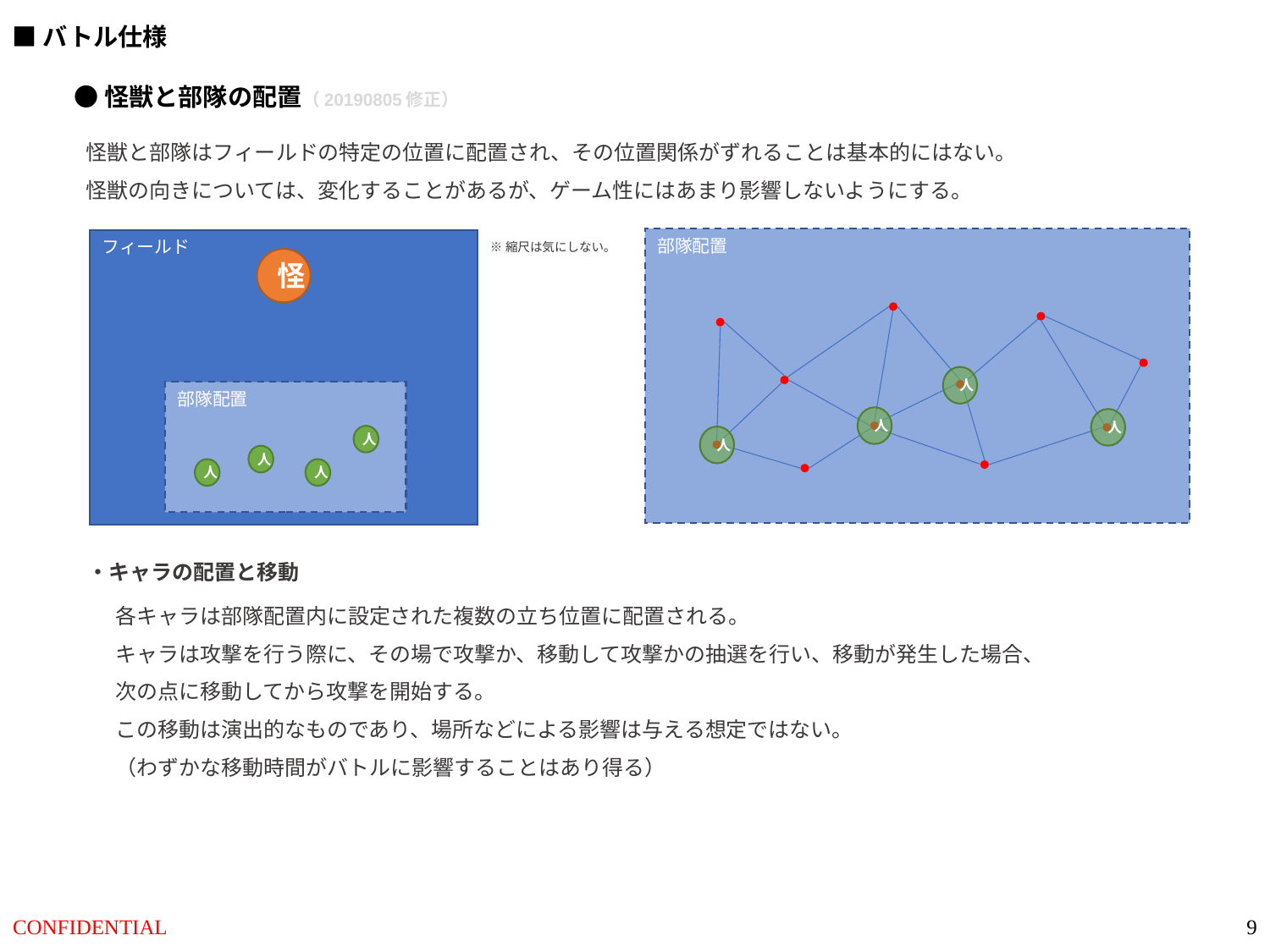

■バトル仕様
●怪獣と部隊の配置（20190805修正）
怪獣と部隊はフィールドの特定の位置に配置され、その位置関係がずれることは基本的にはない。
怪獣の向きについては、変化することがあるが、ゲーム性にはあまり影響しないようにする。
※縮尺は気にしない。
部隊配置

人

人
人

人

フィールド
怪
部隊配置
人
人
人
人
・キャラの配置と移動
各キャラは部隊配置内に設定された複数の立ち位置に配置される。
キャラは攻撃を行う際に、その場で攻撃か、移動して攻撃かの抽選を行い、移動が発生した場合、
次の点に移動してから攻撃を開始する。
この移動は演出的なものであり、場所などによる影響は与える想定ではない。
（わずかな移動時間がバトルに影響することはあり得る）
9
CONFIDENTIAL